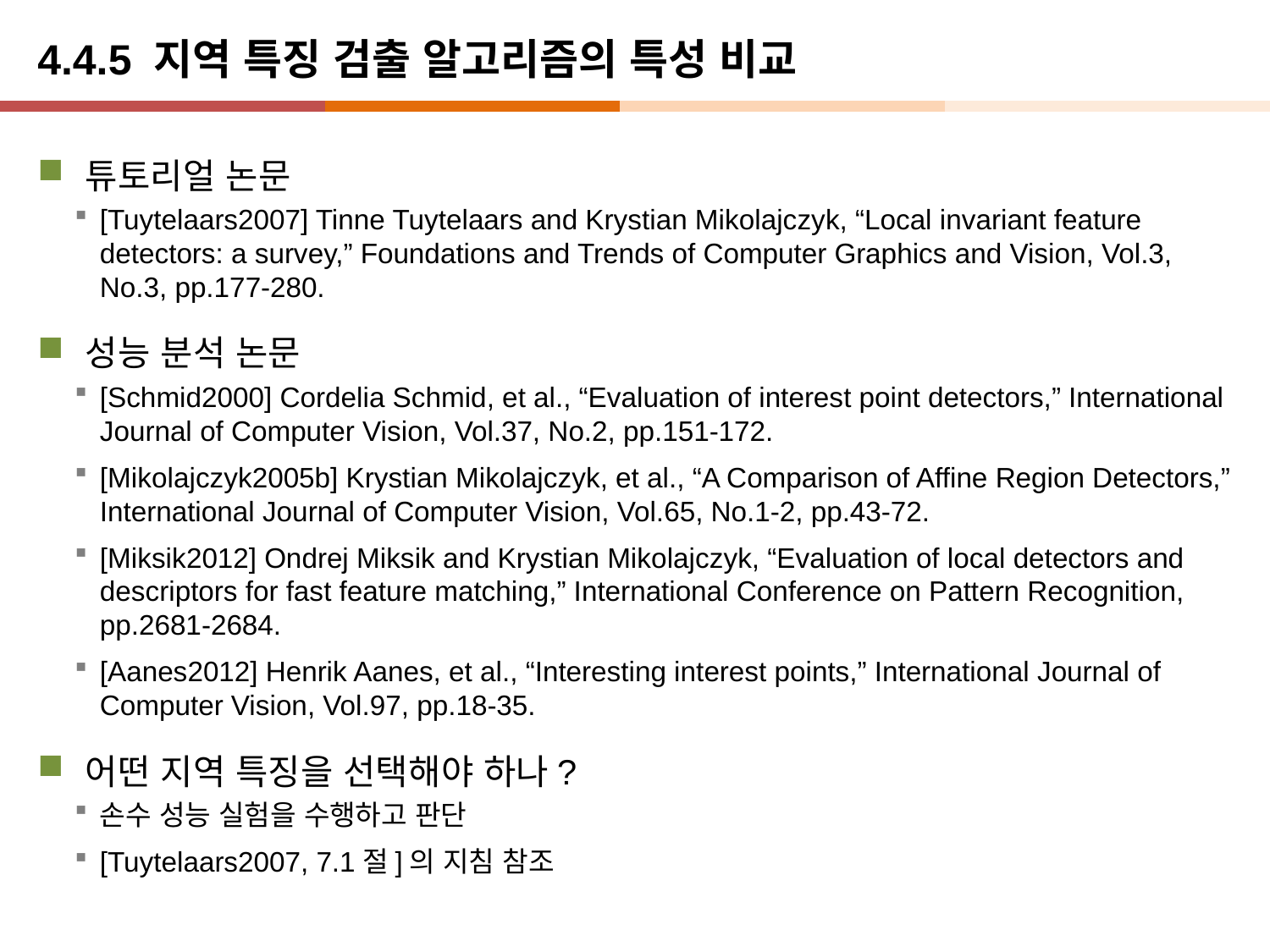

# 4.4.5 지역 특징 검출 알고리즘의 특성 비교
튜토리얼 논문
[Tuytelaars2007] Tinne Tuytelaars and Krystian Mikolajczyk, “Local invariant feature detectors: a survey,” Foundations and Trends of Computer Graphics and Vision, Vol.3, No.3, pp.177-280.
성능 분석 논문
[Schmid2000] Cordelia Schmid, et al., “Evaluation of interest point detectors,” International Journal of Computer Vision, Vol.37, No.2, pp.151-172.
[Mikolajczyk2005b] Krystian Mikolajczyk, et al., “A Comparison of Affine Region Detectors,” International Journal of Computer Vision, Vol.65, No.1-2, pp.43-72.
[Miksik2012] Ondrej Miksik and Krystian Mikolajczyk, “Evaluation of local detectors and descriptors for fast feature matching,” International Conference on Pattern Recognition, pp.2681-2684.
[Aanes2012] Henrik Aanes, et al., “Interesting interest points,” International Journal of Computer Vision, Vol.97, pp.18-35.
어떤 지역 특징을 선택해야 하나?
손수 성능 실험을 수행하고 판단
[Tuytelaars2007, 7.1절]의 지침 참조